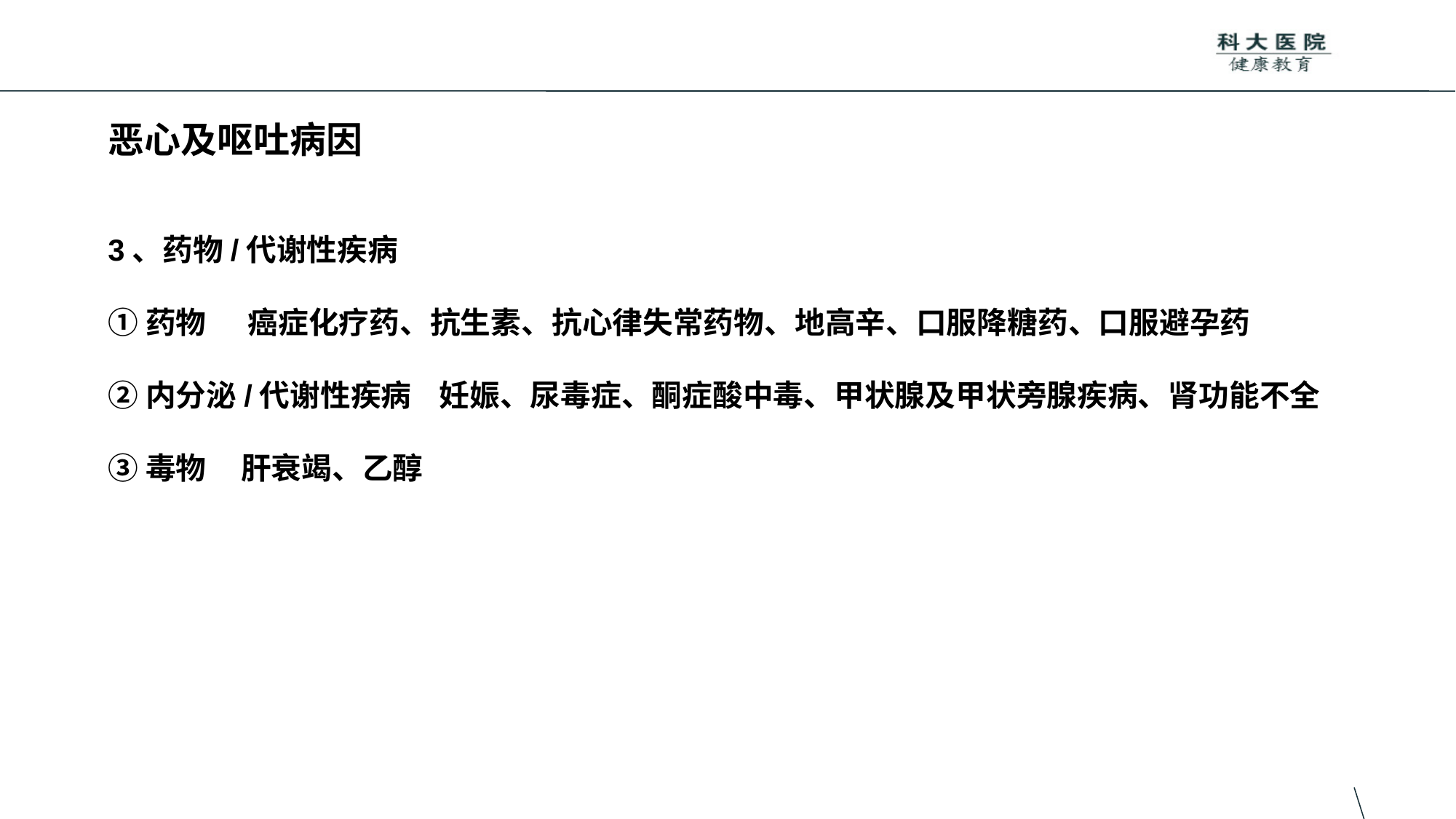

# 恶心及呕吐病因
3、药物/代谢性疾病

①药物      癌症化疗药、抗生素、抗心律失常药物、地高辛、口服降糖药、口服避孕药

②内分泌/代谢性疾病    妊娠、尿毒症、酮症酸中毒、甲状腺及甲状旁腺疾病、肾功能不全

③毒物     肝衰竭、乙醇